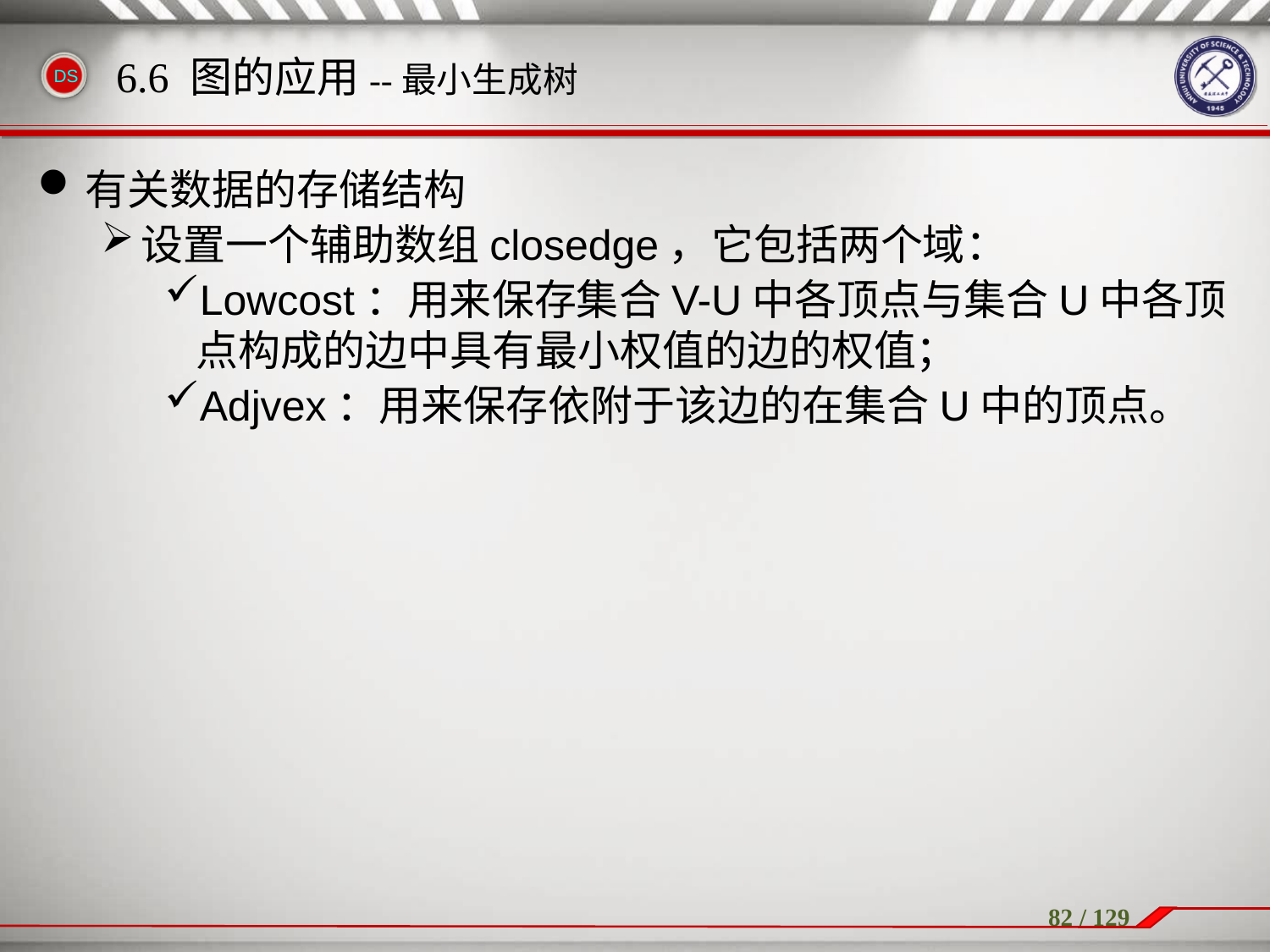

有关数据的存储结构
设置一个辅助数组closedge，它包括两个域：
Lowcost：用来保存集合V-U中各顶点与集合U中各顶点构成的边中具有最小权值的边的权值；
Adjvex：用来保存依附于该边的在集合U中的顶点。

6.6 图的应用--最小生成树